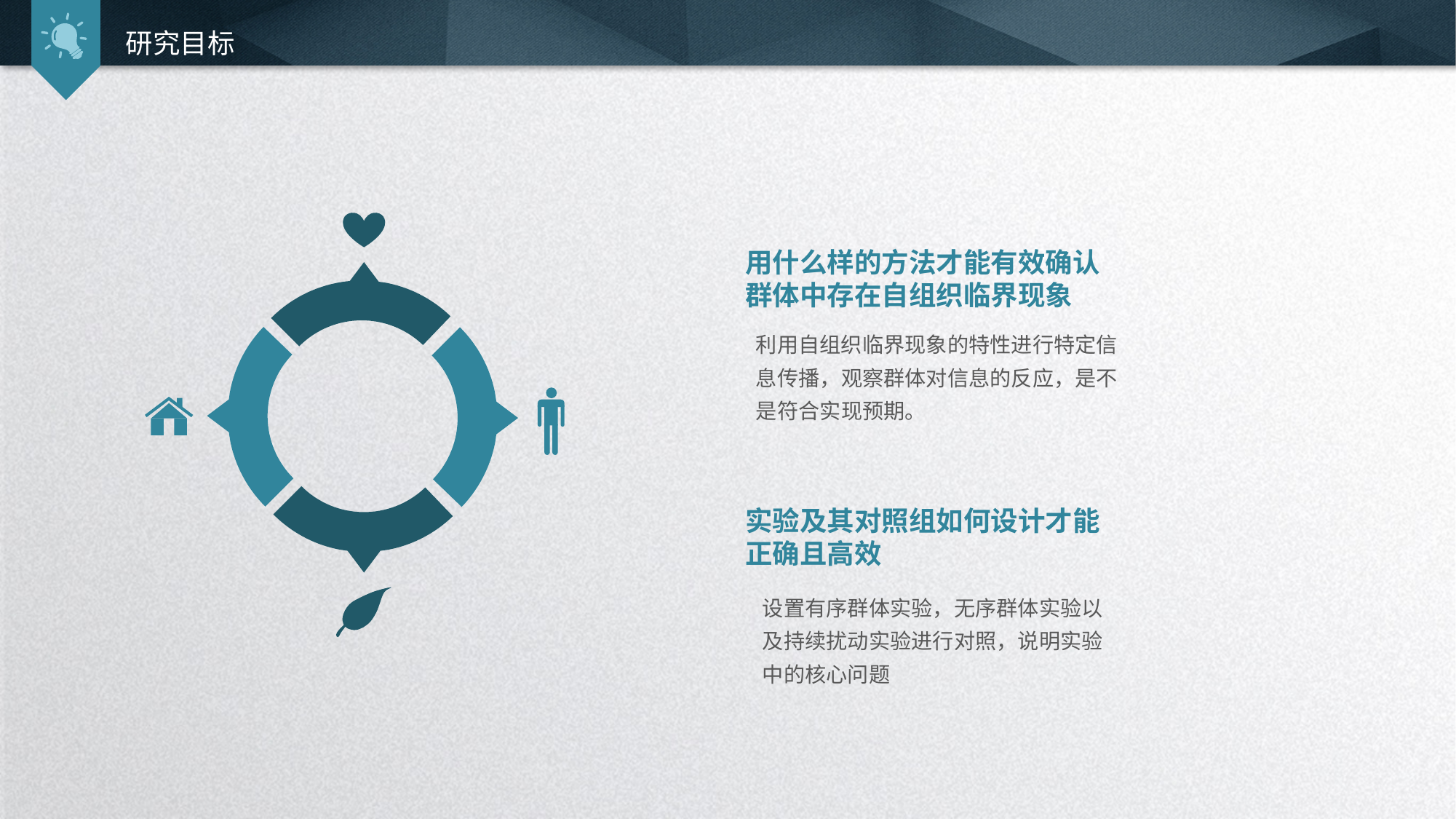

研究目标

用什么样的方法才能有效确认群体中存在自组织临界现象

利用自组织临界现象的特性进行特定信息传播，观察群体对信息的反应，是不是符合实现预期。

实验及其对照组如何设计才能正确且高效

设置有序群体实验，无序群体实验以及持续扰动实验进行对照，说明实验中的核心问题

延时符